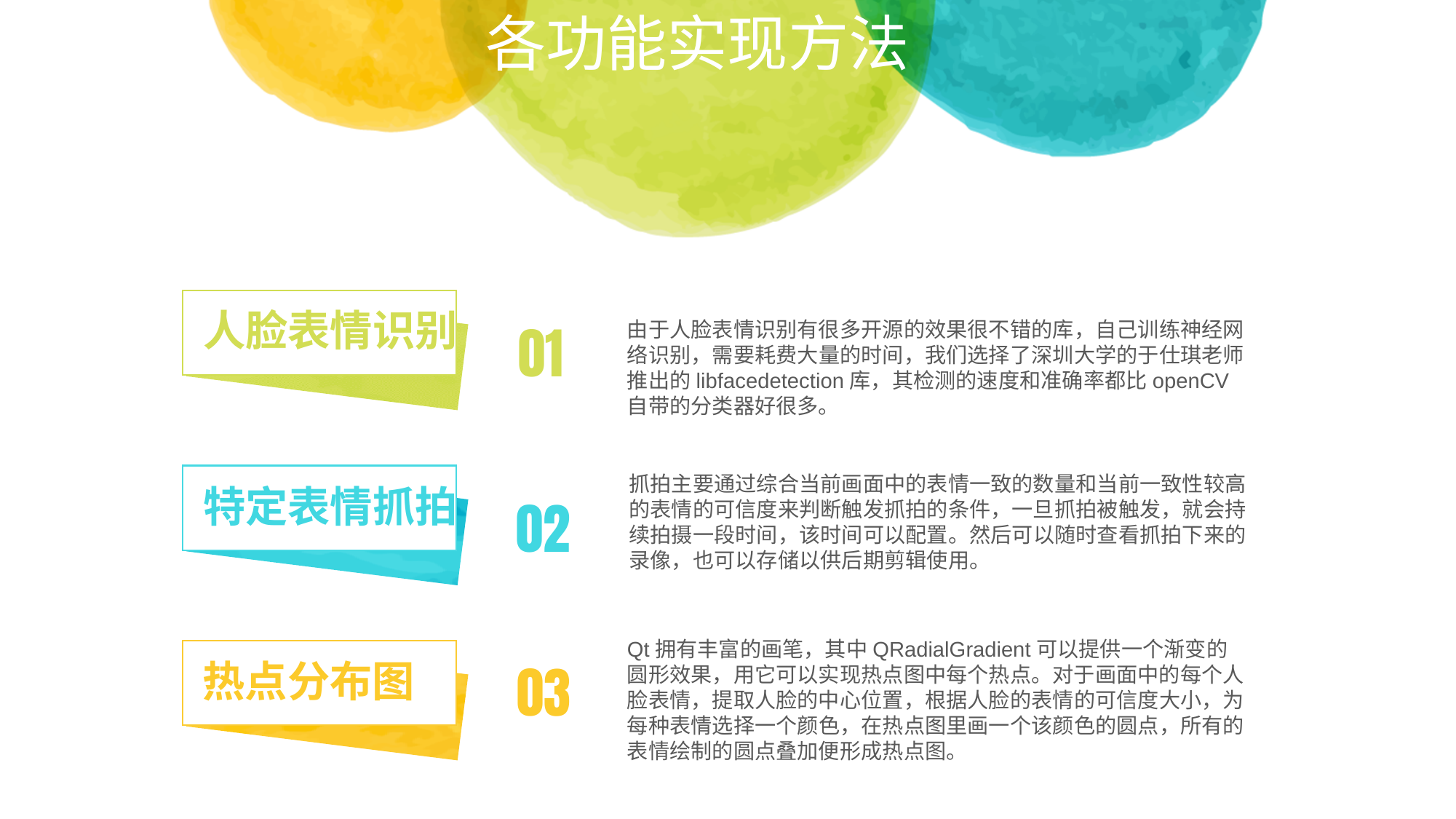

各功能实现方法

人脸表情识别

由于人脸表情识别有很多开源的效果很不错的库，自己训练神经网络识别，需要耗费大量的时间，我们选择了深圳大学的于仕琪老师推出的libfacedetection库，其检测的速度和准确率都比openCV自带的分类器好很多。
01
抓拍主要通过综合当前画面中的表情一致的数量和当前一致性较高的表情的可信度来判断触发抓拍的条件，一旦抓拍被触发，就会持续拍摄一段时间，该时间可以配置。然后可以随时查看抓拍下来的录像，也可以存储以供后期剪辑使用。

特定表情抓拍

02
Qt拥有丰富的画笔，其中QRadialGradient可以提供一个渐变的圆形效果，用它可以实现热点图中每个热点。对于画面中的每个人脸表情，提取人脸的中心位置，根据人脸的表情的可信度大小，为每种表情选择一个颜色，在热点图里画一个该颜色的圆点，所有的表情绘制的圆点叠加便形成热点图。

热点分布图
03